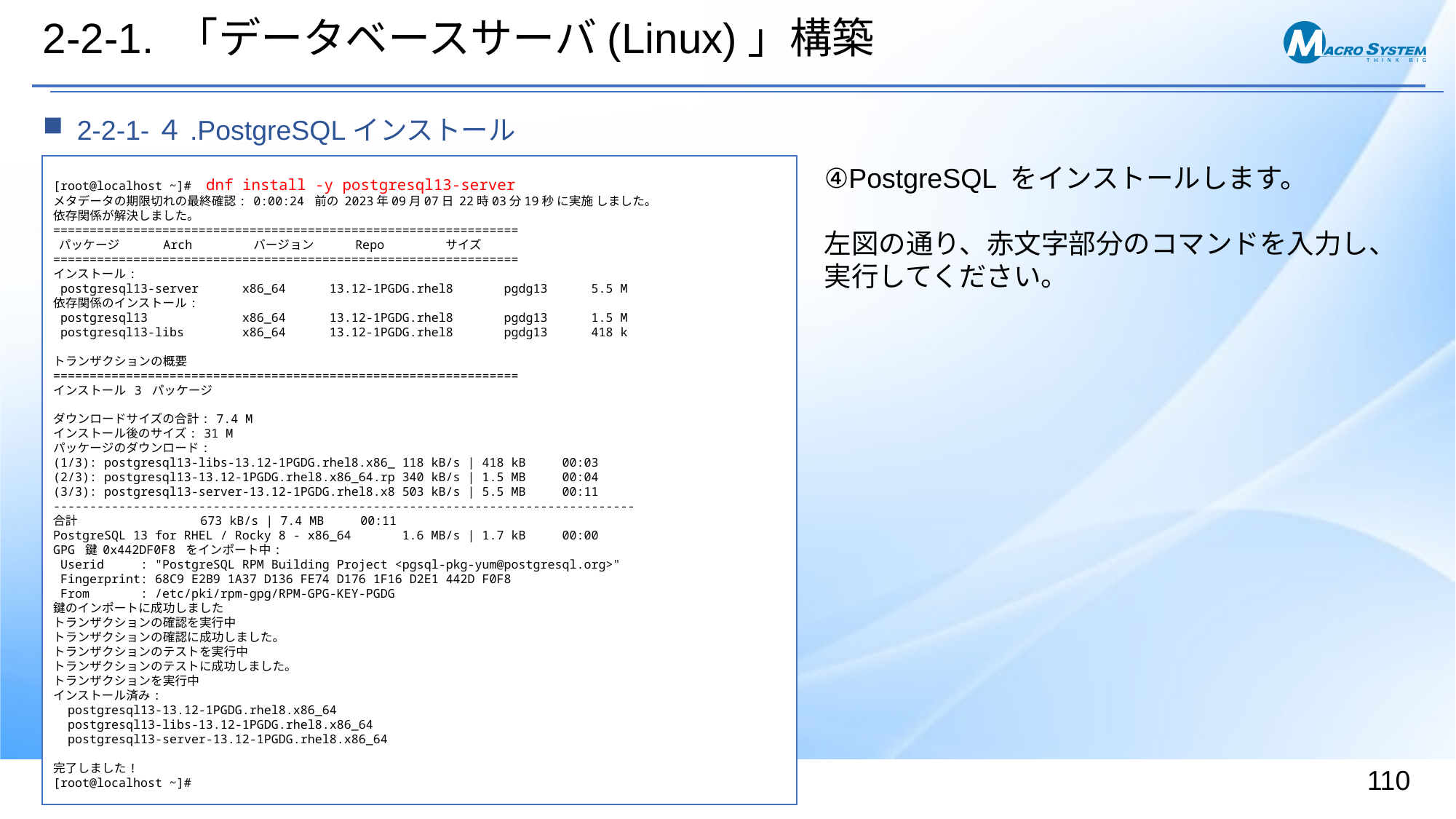

# 2-2-1. 「データベースサーバ(Linux)」構築
2-2-1-４.PostgreSQLインストール

[root@localhost ~]#  dnf install -y postgresql13-server
メタデータの期限切れの最終確認: 0:00:24 前の 2023年09月07日 22時03分19秒 に実施 しました。
依存関係が解決しました。
================================================================
 パッケージ               Arch        バージョン              Repo        サイズ
================================================================
インストール:
 postgresql13-server      x86_64      13.12-1PGDG.rhel8       pgdg13      5.5 M
依存関係のインストール:
 postgresql13             x86_64      13.12-1PGDG.rhel8       pgdg13      1.5 M
 postgresql13-libs        x86_64      13.12-1PGDG.rhel8       pgdg13      418 k

トランザクションの概要
================================================================
インストール  3 パッケージ

ダウンロードサイズの合計: 7.4 M
インストール後のサイズ: 31 M
パッケージのダウンロード:
(1/3): postgresql13-libs-13.12-1PGDG.rhel8.x86_ 118 kB/s | 418 kB     00:03
(2/3): postgresql13-13.12-1PGDG.rhel8.x86_64.rp 340 kB/s | 1.5 MB     00:04
(3/3): postgresql13-server-13.12-1PGDG.rhel8.x8 503 kB/s | 5.5 MB     00:11
--------------------------------------------------------------------------------
合計                                            673 kB/s | 7.4 MB     00:11
PostgreSQL 13 for RHEL / Rocky 8 - x86_64       1.6 MB/s | 1.7 kB     00:00
GPG 鍵 0x442DF0F8 をインポート中:
 Userid     : "PostgreSQL RPM Building Project <pgsql-pkg-yum@postgresql.org>"
 Fingerprint: 68C9 E2B9 1A37 D136 FE74 D176 1F16 D2E1 442D F0F8
 From       : /etc/pki/rpm-gpg/RPM-GPG-KEY-PGDG
鍵のインポートに成功しました
トランザクションの確認を実行中
トランザクションの確認に成功しました。
トランザクションのテストを実行中
トランザクションのテストに成功しました。
トランザクションを実行中
インストール済み:
  postgresql13-13.12-1PGDG.rhel8.x86_64
  postgresql13-libs-13.12-1PGDG.rhel8.x86_64
  postgresql13-server-13.12-1PGDG.rhel8.x86_64

完了しました!
[root@localhost ~]#
④PostgreSQL をインストールします。

左図の通り、赤文字部分のコマンドを入力し、実行してください。